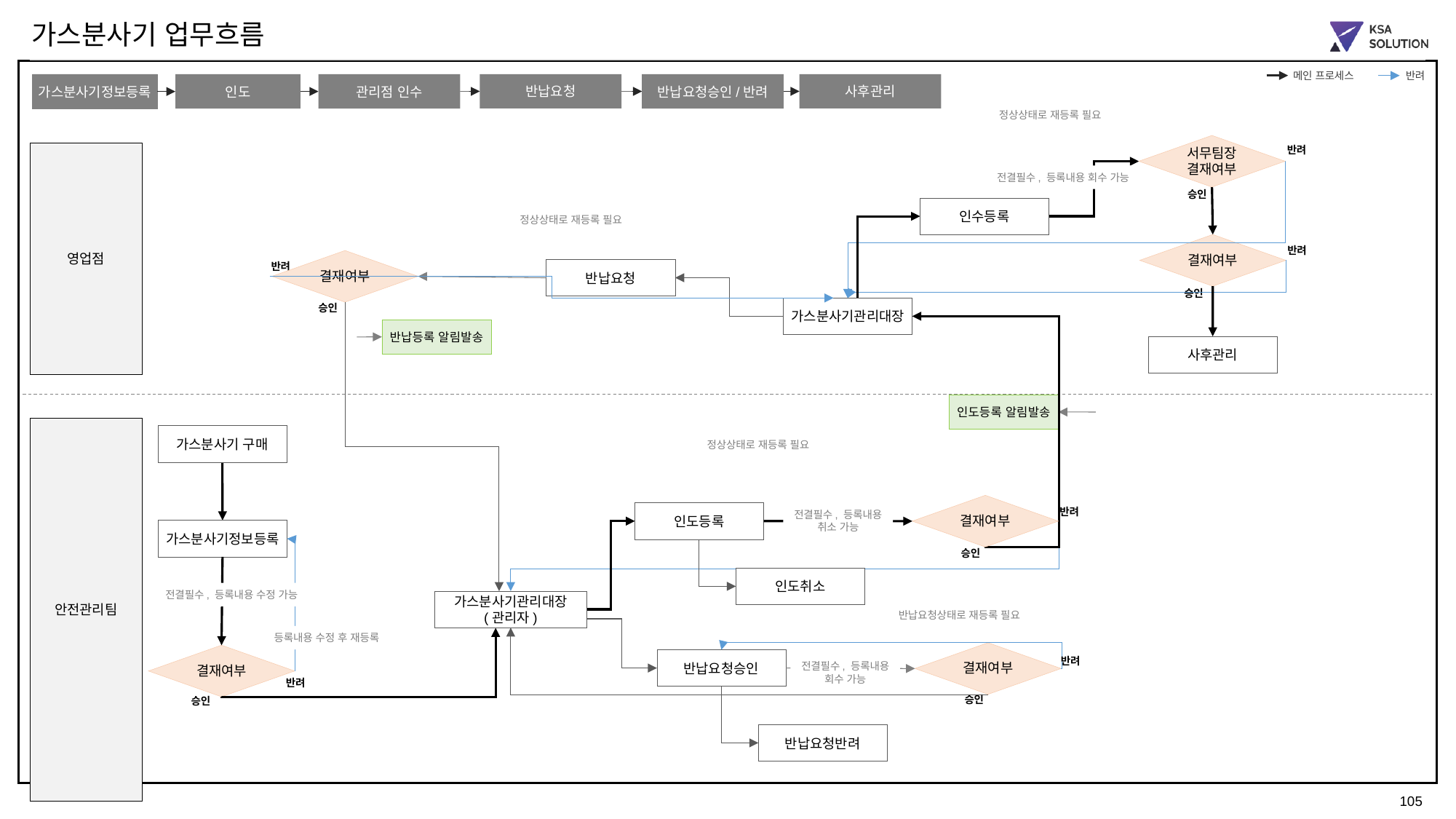

가스분사기 업무흐름
메인 프로세스
반려
반납요청
가스분사기정보등록
인도
반납요청승인/반려
관리점 인수
사후관리
정상상태로 재등록 필요
서무팀장
결재여부
반려
영업점
전결필수, 등록내용 회수 가능
승인
인수등록
정상상태로 재등록 필요
결재여부
반려
결재여부
반려
반납요청
승인
승인
가스분사기관리대장
반납등록 알림발송
사후관리
인도등록 알림발송
안전관리팀
가스분사기 구매
정상상태로 재등록 필요
결재여부
반려
전결필수, 등록내용
취소 가능
인도등록
가스분사기정보등록
승인
인도취소
전결필수, 등록내용 수정 가능
가스분사기관리대장
(관리자)
반납요청상태로 재등록 필요
등록내용 수정 후 재등록
결재여부
결재여부
반려
반납요청승인
전결필수, 등록내용
회수 가능
반려
승인
승인
반납요청반려